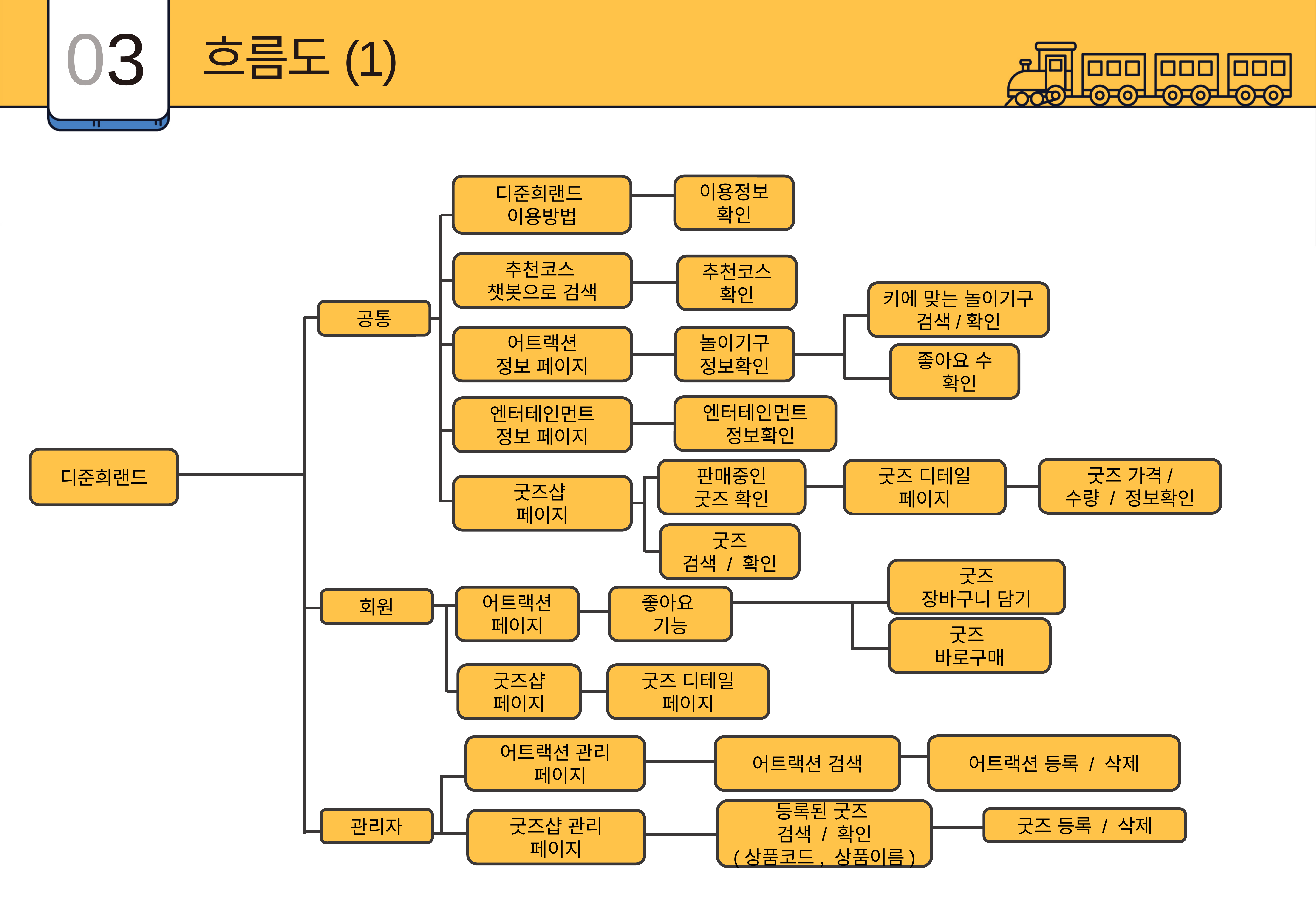

03
흐름도(1)
이용정보
확인
디준희랜드
이용방법
추천코스
챗봇으로 검색
추천코스 확인
키에 맞는 놀이기구 검색/확인
공통
어트랙션
정보 페이지
놀이기구 정보확인
좋아요 수
 확인
엔터테인먼트
 정보확인
엔터테인먼트
정보 페이지
디준희랜드
굿즈 가격/
수량 / 정보확인
판매중인
굿즈 확인
굿즈 디테일 페이지
굿즈샵
페이지
굿즈
검색 / 확인
굿즈
장바구니 담기
어트랙션
페이지
좋아요
기능
회원
굿즈
바로구매
굿즈샵
페이지
굿즈 디테일 페이지
어트랙션 등록 / 삭제
어트랙션 검색
어트랙션 관리
 페이지
등록된 굿즈
검색 / 확인
(상품코드, 상품이름)
굿즈 등록 / 삭제
관리자
굿즈샵 관리
페이지